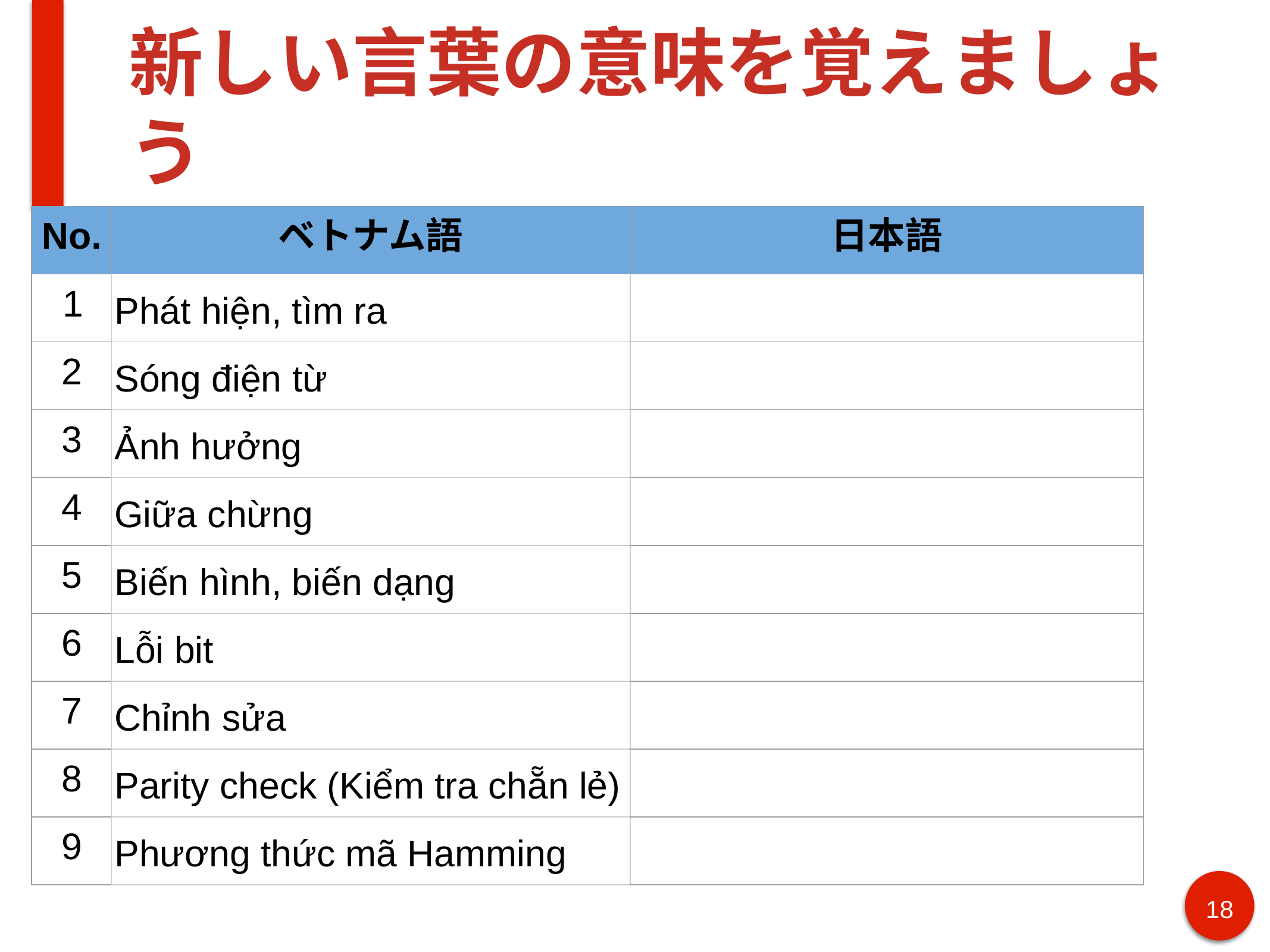

# 新しい言葉の意味を覚えましょう
| No. | ベトナム語 | 日本語 |
| --- | --- | --- |
| 1 | Phát hiện, tìm ra |  |
| 2 | Sóng điện từ |  |
| 3 | Ảnh hưởng |  |
| 4 | Giữa chừng |  |
| 5 | Biến hình, biến dạng |  |
| 6 | Lỗi bit |  |
| 7 | Chỉnh sửa |  |
| 8 | Parity check (Kiểm tra chẵn lẻ) |  |
| 9 | Phương thức mã Hamming |  |
18